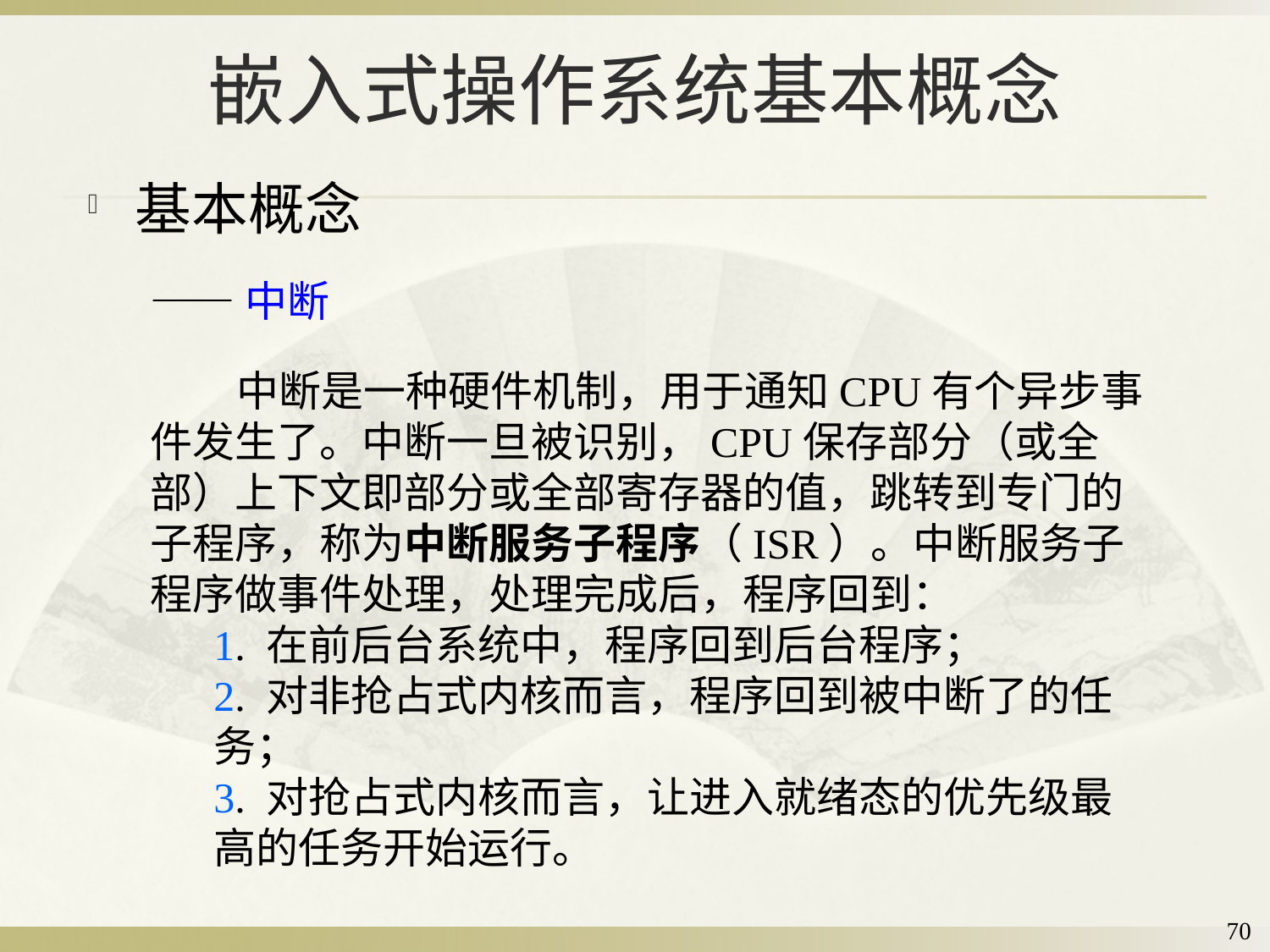

# 嵌入式操作系统基本概念
基本概念
——中断
        中断是一种硬件机制，用于通知CPU有个异步事件发生了。中断一旦被识别，CPU保存部分（或全部）上下文即部分或全部寄存器的值，跳转到专门的子程序，称为中断服务子程序（ISR）。中断服务子程序做事件处理，处理完成后，程序回到：
1. 在前后台系统中，程序回到后台程序；
2. 对非抢占式内核而言，程序回到被中断了的任务；
3. 对抢占式内核而言，让进入就绪态的优先级最高的任务开始运行。